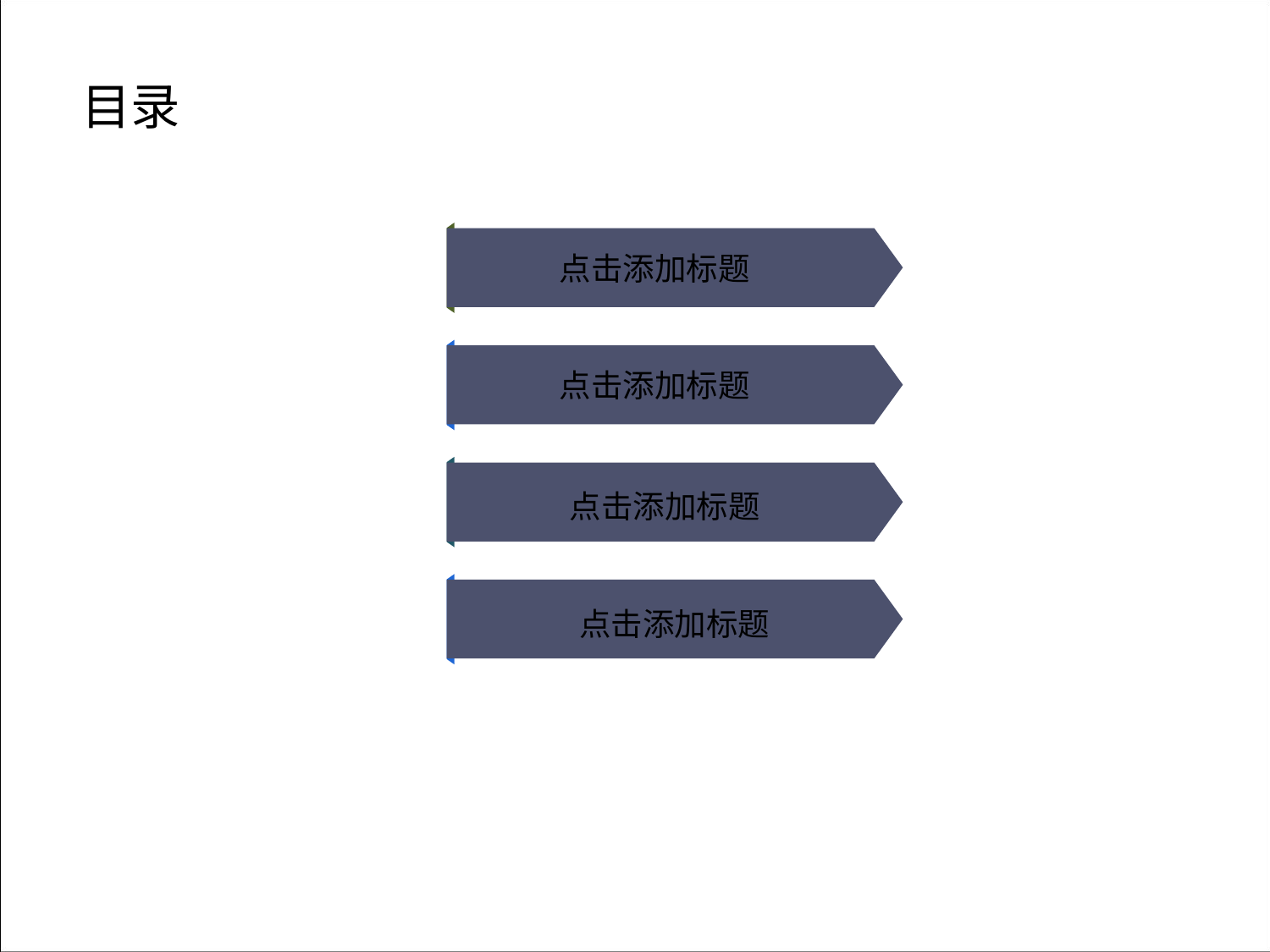

目录

点击添加标题
点击添加文本
点击添加标题
点击添加文本
点击添加标题
点击添加文本
点击添加标题
点击添加文本